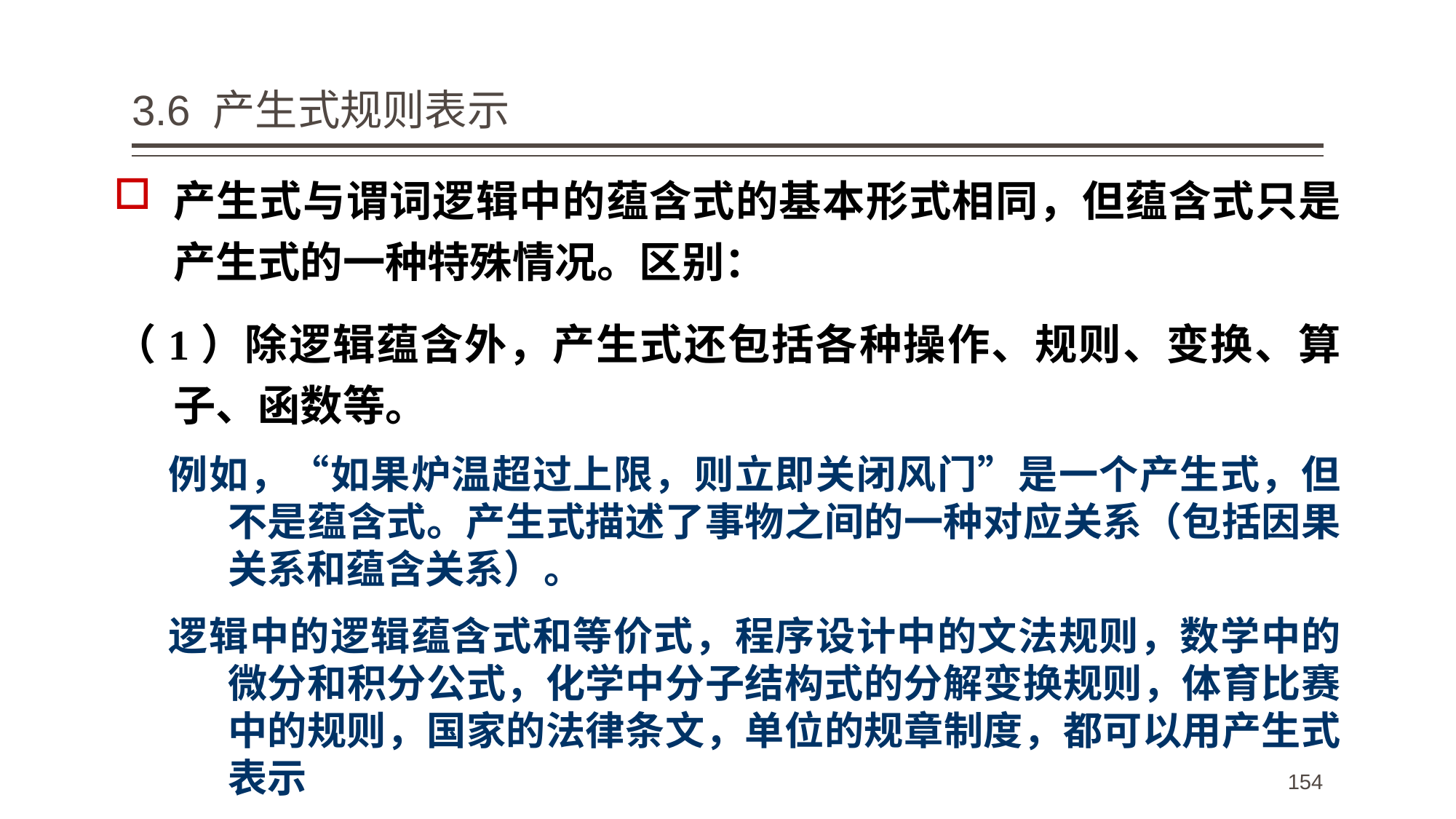

# 3.6 产生式规则表示
产生式与谓词逻辑中的蕴含式的基本形式相同，但蕴含式只是产生式的一种特殊情况。区别：
（1）除逻辑蕴含外，产生式还包括各种操作、规则、变换、算子、函数等。
例如，“如果炉温超过上限，则立即关闭风门”是一个产生式，但不是蕴含式。产生式描述了事物之间的一种对应关系（包括因果关系和蕴含关系）。
逻辑中的逻辑蕴含式和等价式，程序设计中的文法规则，数学中的微分和积分公式，化学中分子结构式的分解变换规则，体育比赛中的规则，国家的法律条文，单位的规章制度，都可以用产生式表示
154